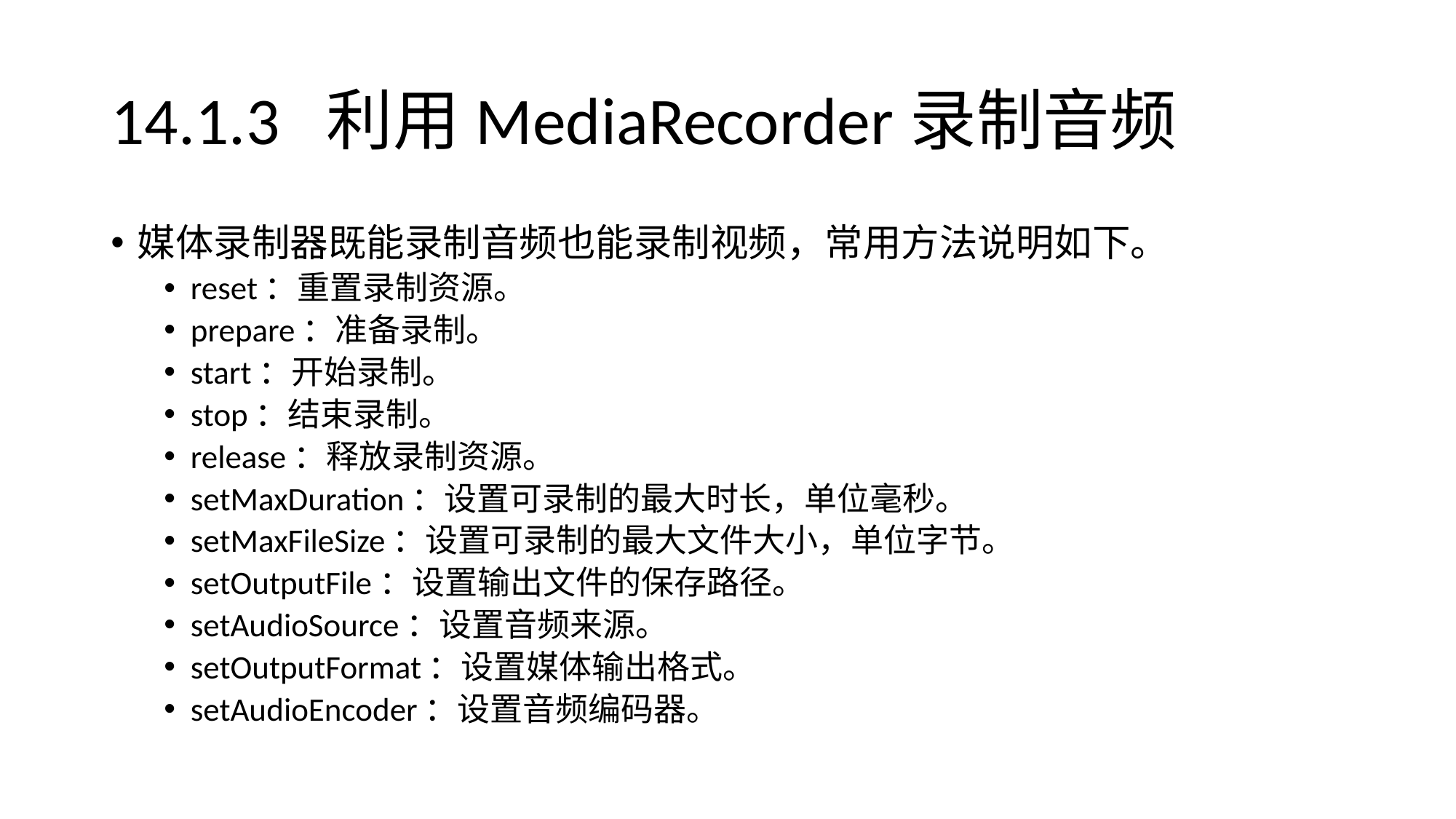

# 14.1.3  利用MediaRecorder录制音频
媒体录制器既能录制音频也能录制视频，常用方法说明如下。
reset：重置录制资源。
prepare：准备录制。
start：开始录制。
stop：结束录制。
release：释放录制资源。
setMaxDuration：设置可录制的最大时长，单位毫秒。
setMaxFileSize：设置可录制的最大文件大小，单位字节。
setOutputFile：设置输出文件的保存路径。
setAudioSource：设置音频来源。
setOutputFormat：设置媒体输出格式。
setAudioEncoder：设置音频编码器。